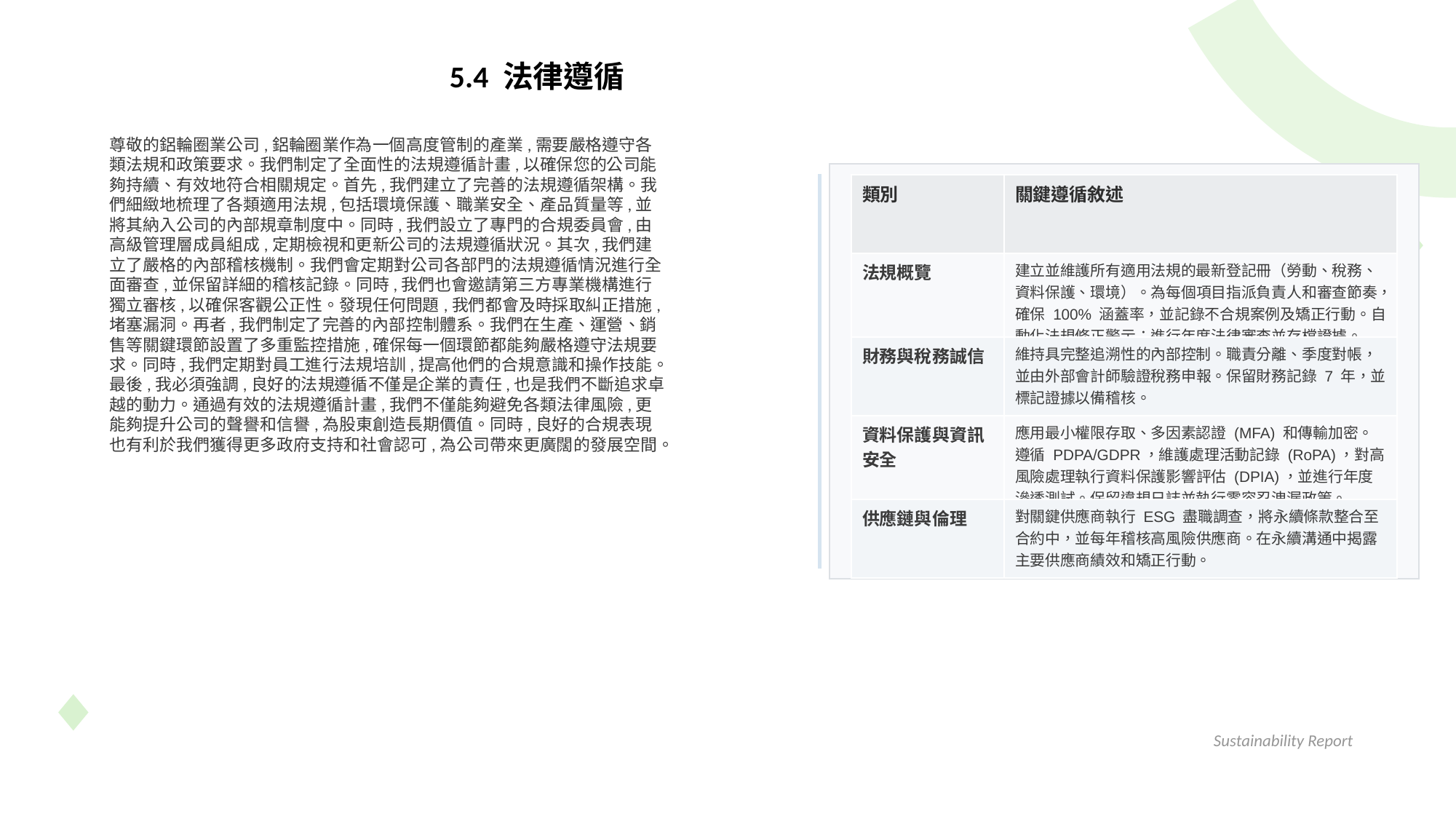

5.4 法律遵循
尊敬的鋁輪圈業公司,鋁輪圈業作為一個高度管制的產業,需要嚴格遵守各類法規和政策要求。我們制定了全面性的法規遵循計畫,以確保您的公司能夠持續、有效地符合相關規定。首先,我們建立了完善的法規遵循架構。我們細緻地梳理了各類適用法規,包括環境保護、職業安全、產品質量等,並將其納入公司的內部規章制度中。同時,我們設立了專門的合規委員會,由高級管理層成員組成,定期檢視和更新公司的法規遵循狀況。其次,我們建立了嚴格的內部稽核機制。我們會定期對公司各部門的法規遵循情況進行全面審查,並保留詳細的稽核記錄。同時,我們也會邀請第三方專業機構進行獨立審核,以確保客觀公正性。發現任何問題,我們都會及時採取糾正措施,堵塞漏洞。再者,我們制定了完善的內部控制體系。我們在生產、運營、銷售等關鍵環節設置了多重監控措施,確保每一個環節都能夠嚴格遵守法規要求。同時,我們定期對員工進行法規培訓,提高他們的合規意識和操作技能。最後,我必須強調,良好的法規遵循不僅是企業的責任,也是我們不斷追求卓越的動力。通過有效的法規遵循計畫,我們不僅能夠避免各類法律風險,更能夠提升公司的聲譽和信譽,為股東創造長期價值。同時,良好的合規表現也有利於我們獲得更多政府支持和社會認可,為公司帶來更廣闊的發展空間。

| 類別 | 關鍵遵循敘述 |
| --- | --- |
| 法規概覽 | 建立並維護所有適用法規的最新登記冊（勞動、稅務、資料保護、環境）。為每個項目指派負責人和審查節奏，確保 100% 涵蓋率，並記錄不合規案例及矯正行動。自動化法規修正警示；進行年度法律審查並存檔證據。 |
| 財務與稅務誠信 | 維持具完整追溯性的內部控制。職責分離、季度對帳，並由外部會計師驗證稅務申報。保留財務記錄 7 年，並標記證據以備稽核。 |
| 資料保護與資訊安全 | 應用最小權限存取、多因素認證 (MFA) 和傳輸加密。遵循 PDPA/GDPR，維護處理活動記錄 (RoPA)，對高風險處理執行資料保護影響評估 (DPIA)，並進行年度滲透測試。保留違規日誌並執行零容忍洩漏政策。 |
| 供應鏈與倫理 | 對關鍵供應商執行 ESG 盡職調查，將永續條款整合至合約中，並每年稽核高風險供應商。在永續溝通中揭露主要供應商績效和矯正行動。 |
Sustainability Report